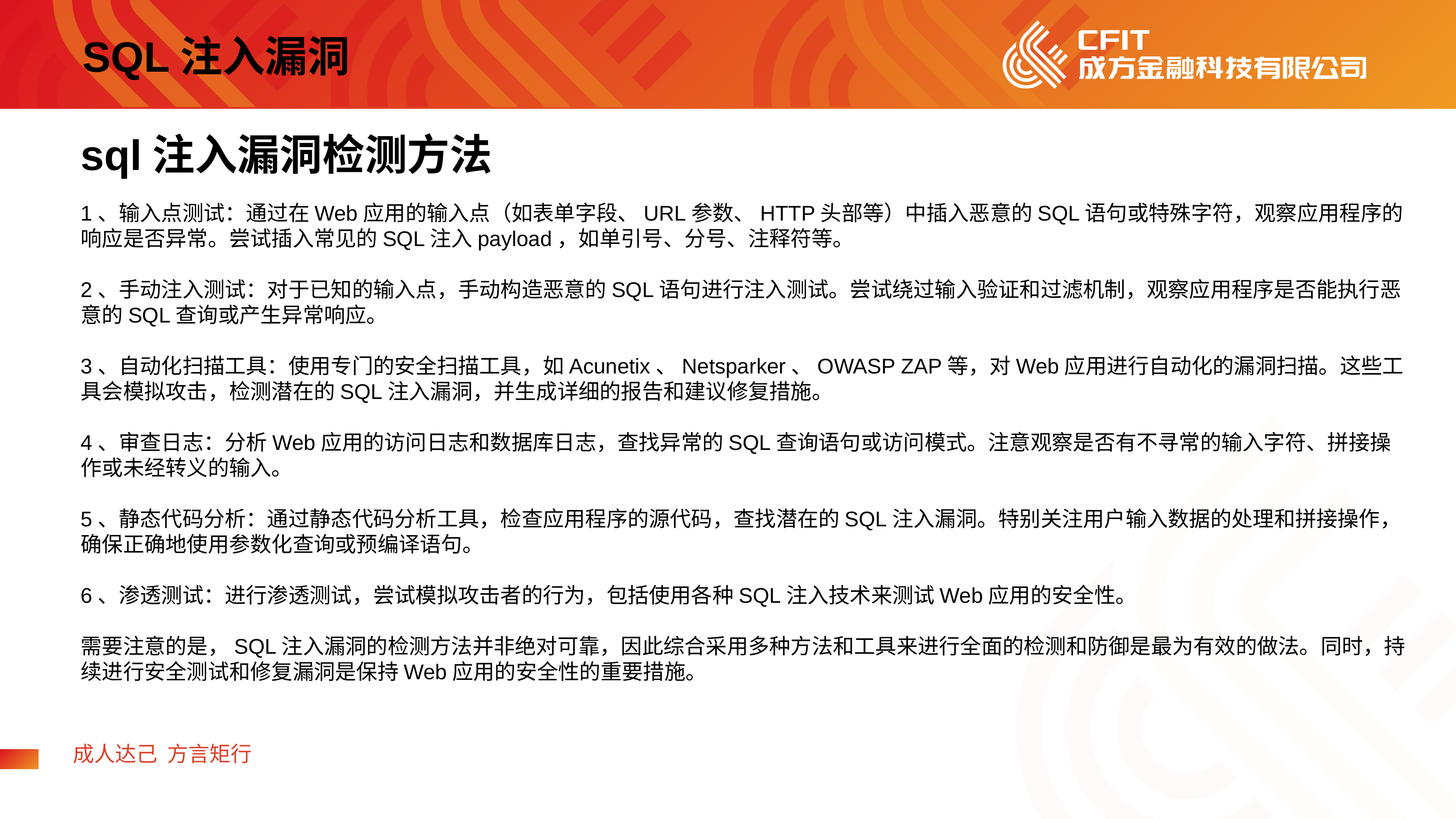

SQL注入漏洞
sql注入漏洞检测方法
1、输入点测试：通过在Web应用的输入点（如表单字段、URL参数、HTTP头部等）中插入恶意的SQL语句或特殊字符，观察应用程序的响应是否异常。尝试插入常见的SQL注入payload，如单引号、分号、注释符等。

2、手动注入测试：对于已知的输入点，手动构造恶意的SQL语句进行注入测试。尝试绕过输入验证和过滤机制，观察应用程序是否能执行恶意的SQL查询或产生异常响应。

3、自动化扫描工具：使用专门的安全扫描工具，如Acunetix、Netsparker、OWASP ZAP等，对Web应用进行自动化的漏洞扫描。这些工具会模拟攻击，检测潜在的SQL注入漏洞，并生成详细的报告和建议修复措施。

4、审查日志：分析Web应用的访问日志和数据库日志，查找异常的SQL查询语句或访问模式。注意观察是否有不寻常的输入字符、拼接操作或未经转义的输入。

5、静态代码分析：通过静态代码分析工具，检查应用程序的源代码，查找潜在的SQL注入漏洞。特别关注用户输入数据的处理和拼接操作，确保正确地使用参数化查询或预编译语句。

6、渗透测试：进行渗透测试，尝试模拟攻击者的行为，包括使用各种SQL注入技术来测试Web应用的安全性。

需要注意的是，SQL注入漏洞的检测方法并非绝对可靠，因此综合采用多种方法和工具来进行全面的检测和防御是最为有效的做法。同时，持续进行安全测试和修复漏洞是保持Web应用的安全性的重要措施。